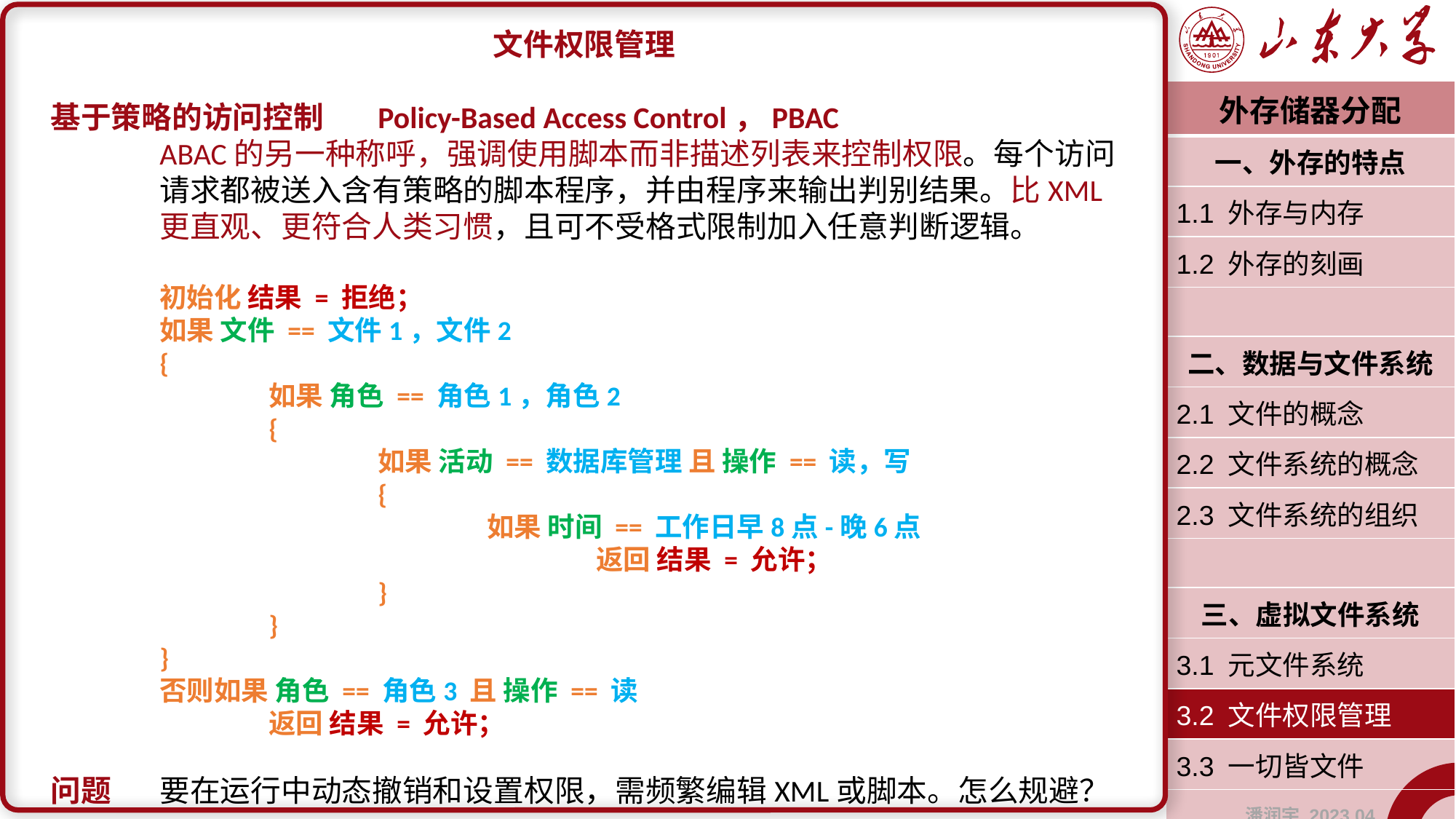

文件权限管理

基于策略的访问控制	Policy-Based Access Control，PBAC
	ABAC的另一种称呼，强调使用脚本而非描述列表来控制权限。每个访问	请求都被送入含有策略的脚本程序，并由程序来输出判别结果。比XML	更直观、更符合人类习惯，且可不受格式限制加入任意判断逻辑。

	初始化 结果 = 拒绝；
	如果 文件 == 文件1，文件2
	{
		如果 角色 == 角色1，角色2
		{
			如果 活动 == 数据库管理 且 操作 == 读，写
			{
				如果 时间 == 工作日早8点-晚6点
					返回 结果 = 允许；
			}
		}
	}
	否则如果 角色 == 角色3 且 操作 == 读
		返回 结果 = 允许；

问题	要在运行中动态撤销和设置权限，需频繁编辑XML或脚本。怎么规避？
| 外存储器分配 |
| --- |
| 一、外存的特点 |
| 1.1 外存与内存 |
| 1.2 外存的刻画 |
|  |
| 二、数据与文件系统 |
| 2.1 文件的概念 |
| 2.2 文件系统的概念 |
| 2.3 文件系统的组织 |
|  |
| 三、虚拟文件系统 |
| 3.1 元文件系统 |
| 3.2 文件权限管理 |
| 3.3 一切皆文件 |
| 潘润宇 2023.04 |